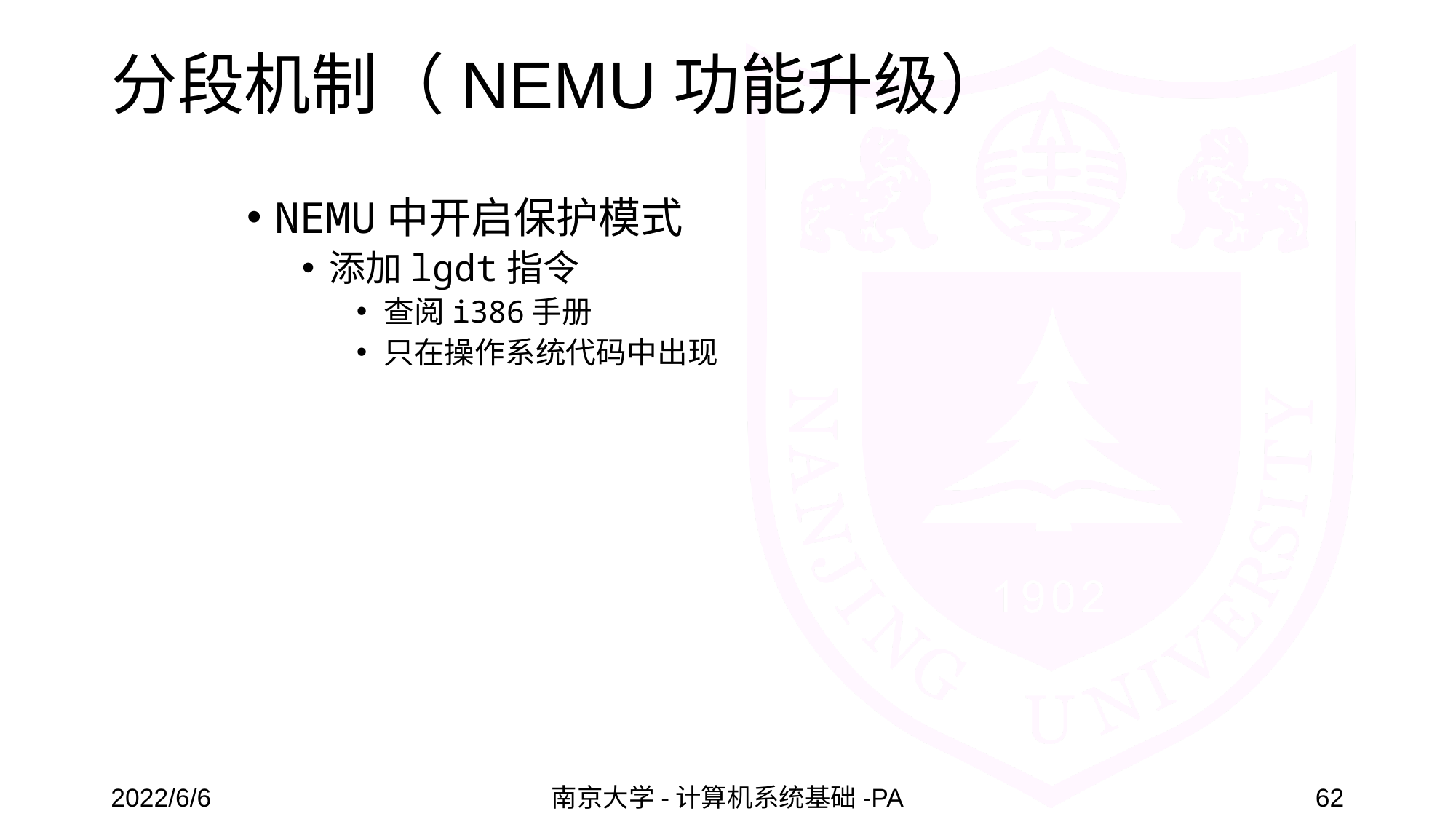

# 分段机制（NEMU功能升级）
NEMU中开启保护模式
添加lgdt指令
查阅i386手册
只在操作系统代码中出现
2022/6/6
南京大学-计算机系统基础-PA
62